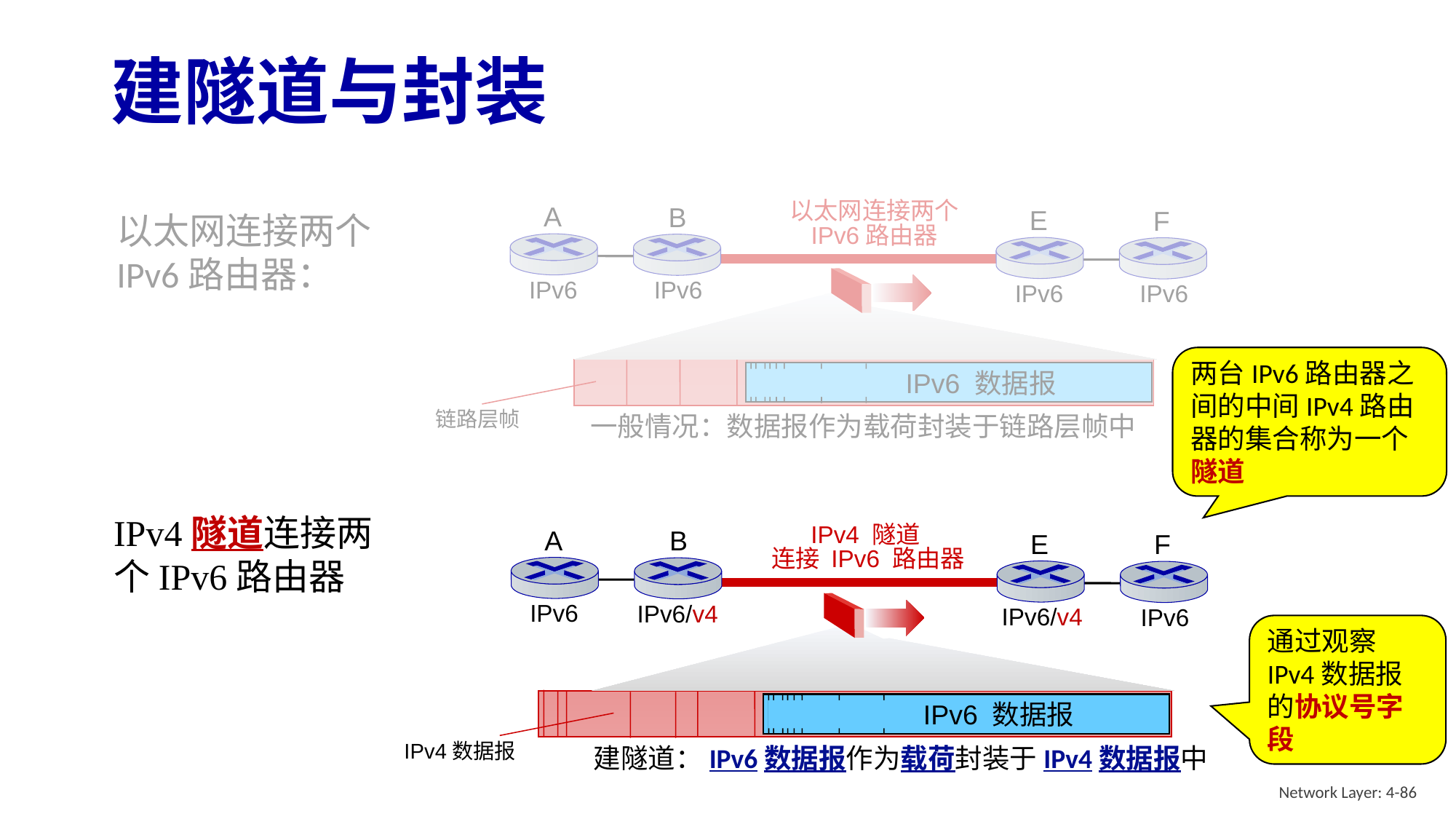

# 建隧道与封装

A
B

IPv6
IPv6
以太网连接两个
IPv6路由器
E
F

IPv6
IPv6

以太网连接两个 IPv6路由器：

IPv6 数据报

两台IPv6路由器之间的中间IPv4路由器的集合称为一个隧道

链路层帧
一般情况：数据报作为载荷封装于链路层帧中
IPv4隧道连接两个IPv6路由器
A
B

IPv6
IPv4 隧道
连接 IPv6 路由器

E
F

IPv6
IPv6/v4
IPv6/v4

通过观察IPv4数据报的协议号字段

IPv6 数据报

IPv4数据报
建隧道：IPv6数据报作为载荷封装于IPv4数据报中
Network Layer: 4-86